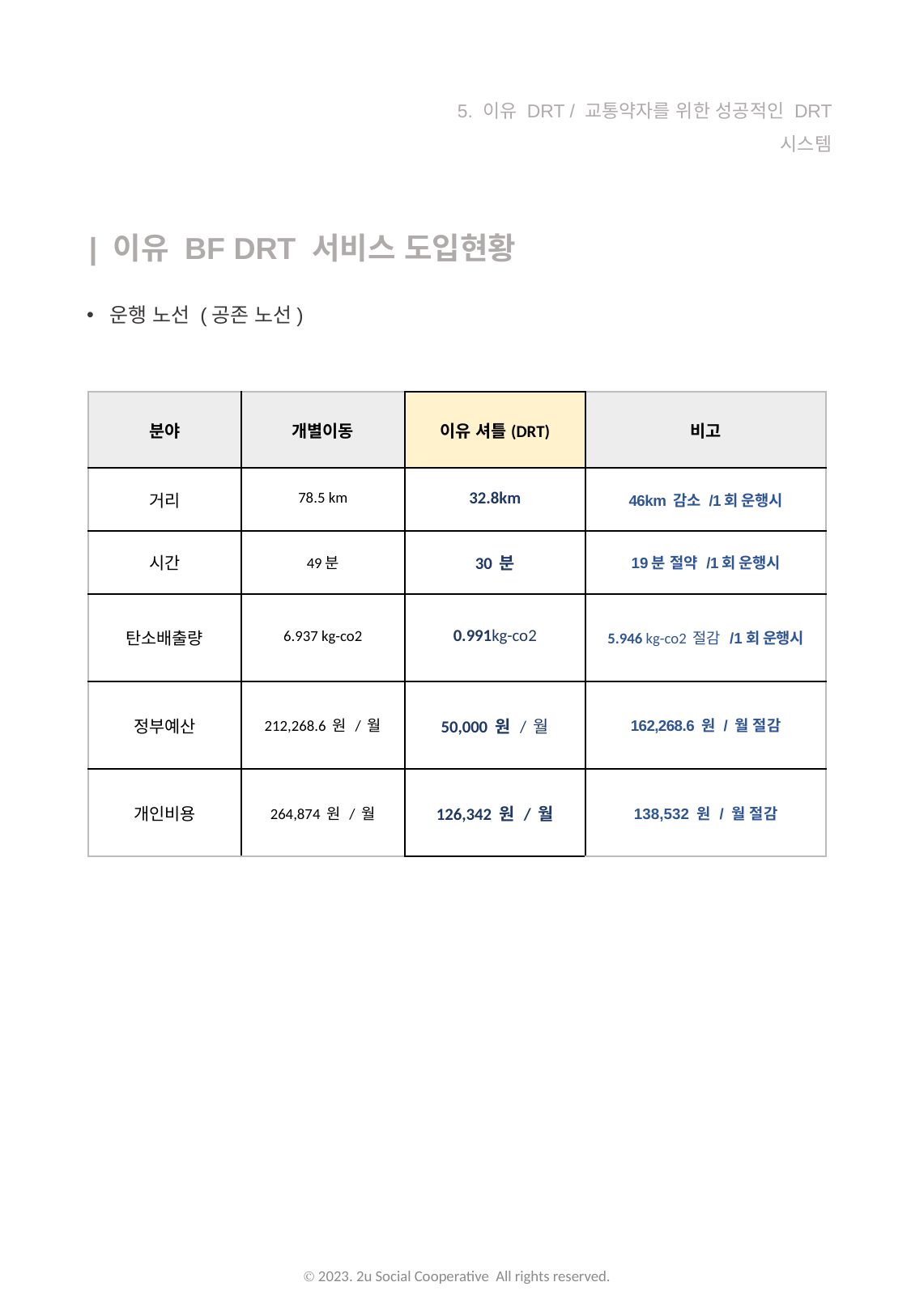

5. 이유 DRT / 교통약자를 위한 성공적인 DRT 시스템
| 이유 BF DRT 서비스 도입현황
운행 노선 (공존 노선)
| 분야 | 개별이동 | 이유 셔틀(DRT) | 비고 |
| --- | --- | --- | --- |
| 거리 | 78.5 km | 32.8km | 46km 감소 /1회 운행시 |
| 시간 | 49분 | 30 분 | 19분 절약 /1회 운행시 |
| 탄소배출량 | 6.937 kg-co2 | 0.991kg-co2 | 5.946 kg-co2 절감 /1회 운행시 |
| 정부예산 | 212,268.6 원 / 월 | 50,000 원 / 월 | 162,268.6 원 / 월 절감 |
| 개인비용 | 264,874 원 / 월 | 126,342 원 / 월 | 138,532 원 / 월 절감 |
Ⓒ 2023. 2u Social Cooperative  All rights reserved.